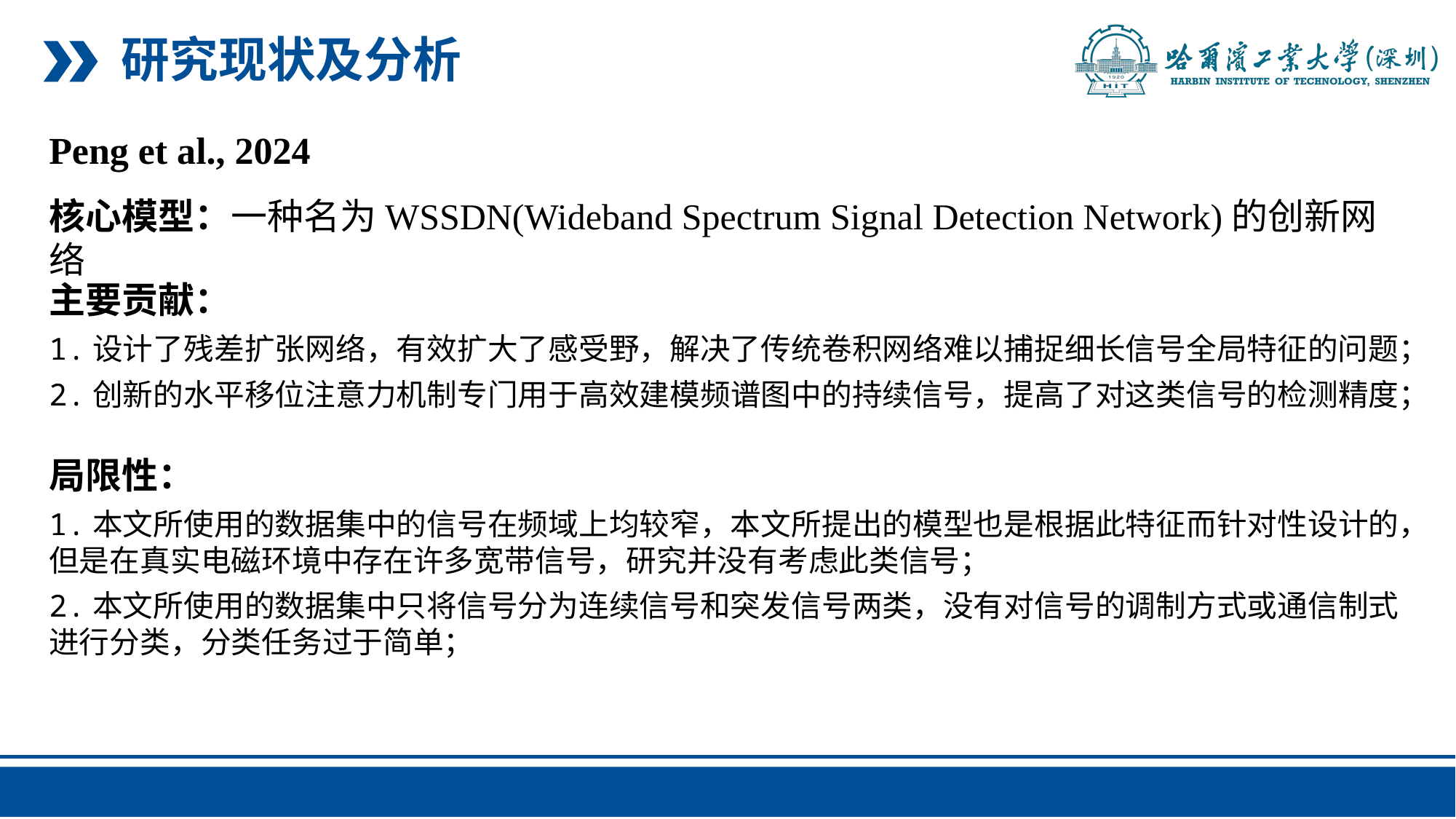

研究现状及分析
Peng et al., 2024
核心模型：一种名为WSSDN(Wideband Spectrum Signal Detection Network)的创新网络
主要贡献：
1.设计了残差扩张网络，有效扩大了感受野，解决了传统卷积网络难以捕捉细长信号全局特征的问题；
2.创新的水平移位注意力机制专门用于高效建模频谱图中的持续信号，提高了对这类信号的检测精度；
局限性：
1.本文所使用的数据集中的信号在频域上均较窄，本文所提出的模型也是根据此特征而针对性设计的，但是在真实电磁环境中存在许多宽带信号，研究并没有考虑此类信号；
2.本文所使用的数据集中只将信号分为连续信号和突发信号两类，没有对信号的调制方式或通信制式进行分类，分类任务过于简单；